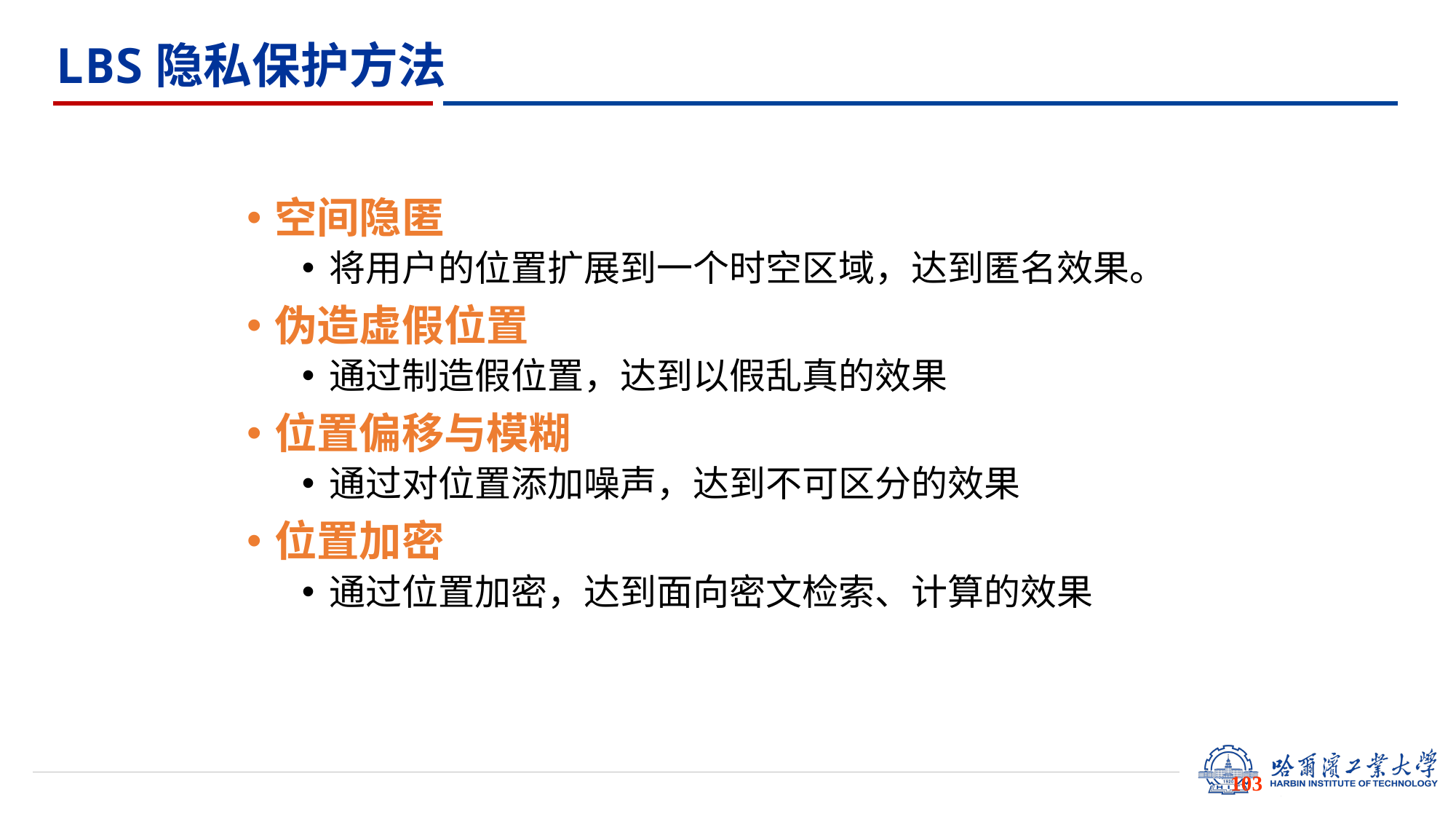

# LBS隐私保护方法
空间隐匿
将用户的位置扩展到一个时空区域，达到匿名效果。
伪造虚假位置
通过制造假位置，达到以假乱真的效果
位置偏移与模糊
通过对位置添加噪声，达到不可区分的效果
位置加密
通过位置加密，达到面向密文检索、计算的效果
 103